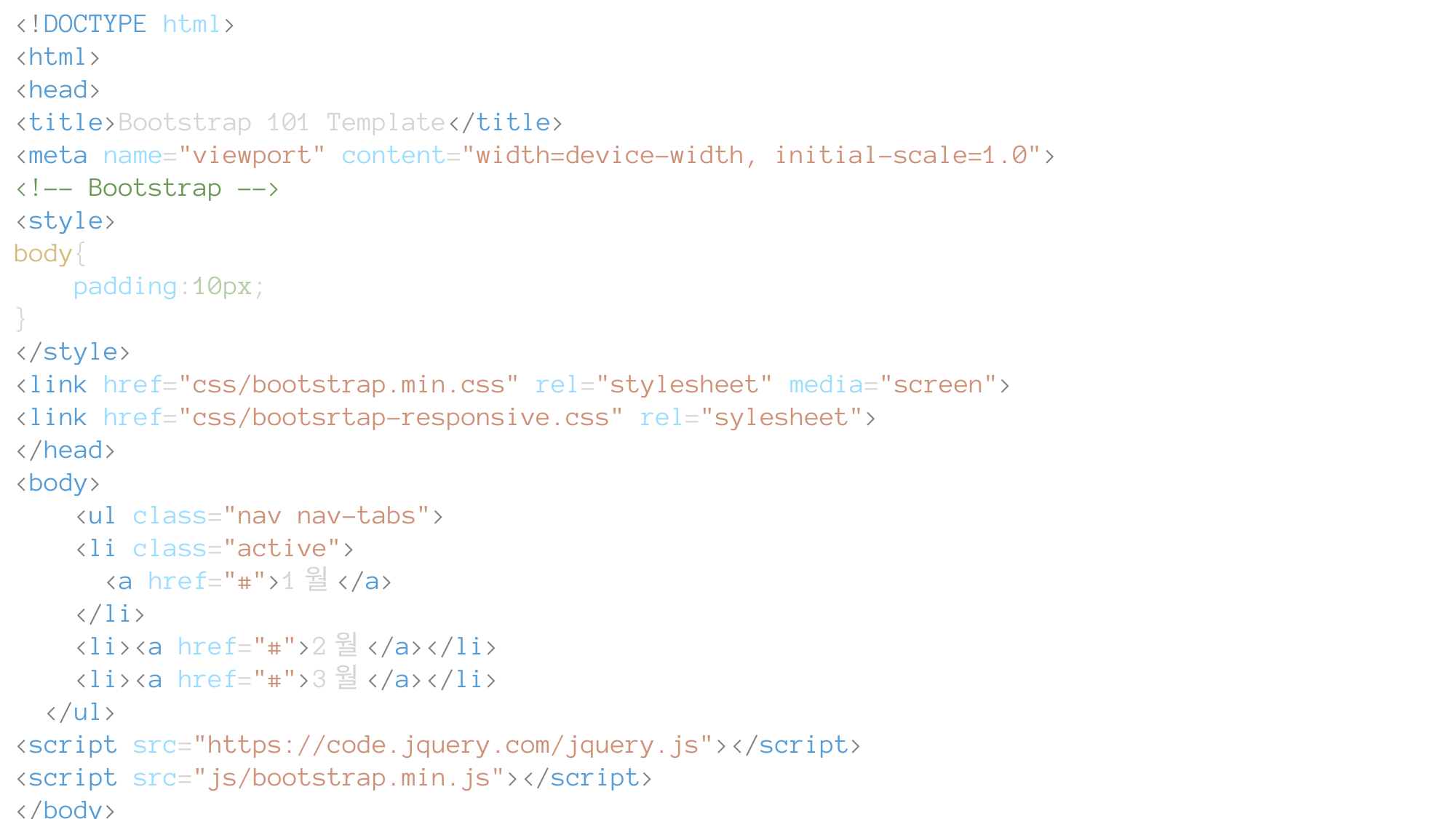

<!DOCTYPE html>
<html>
<head>
<title>Bootstrap 101 Template</title>
<meta name="viewport" content="width=device-width, initial-scale=1.0">
<!-- Bootstrap -->
<style>
body{
    padding:10px;
}
</style>
<link href="css/bootstrap.min.css" rel="stylesheet" media="screen">
<link href="css/bootsrtap-responsive.css" rel="sylesheet">
</head>
<body>
    <ul class="nav nav-tabs">
    <li class="active">
      <a href="#">1월</a>
    </li>
    <li><a href="#">2월</a></li>
    <li><a href="#">3월</a></li>
  </ul>
<script src="https://code.jquery.com/jquery.js"></script>
<script src="js/bootstrap.min.js"></script>
</body>
#